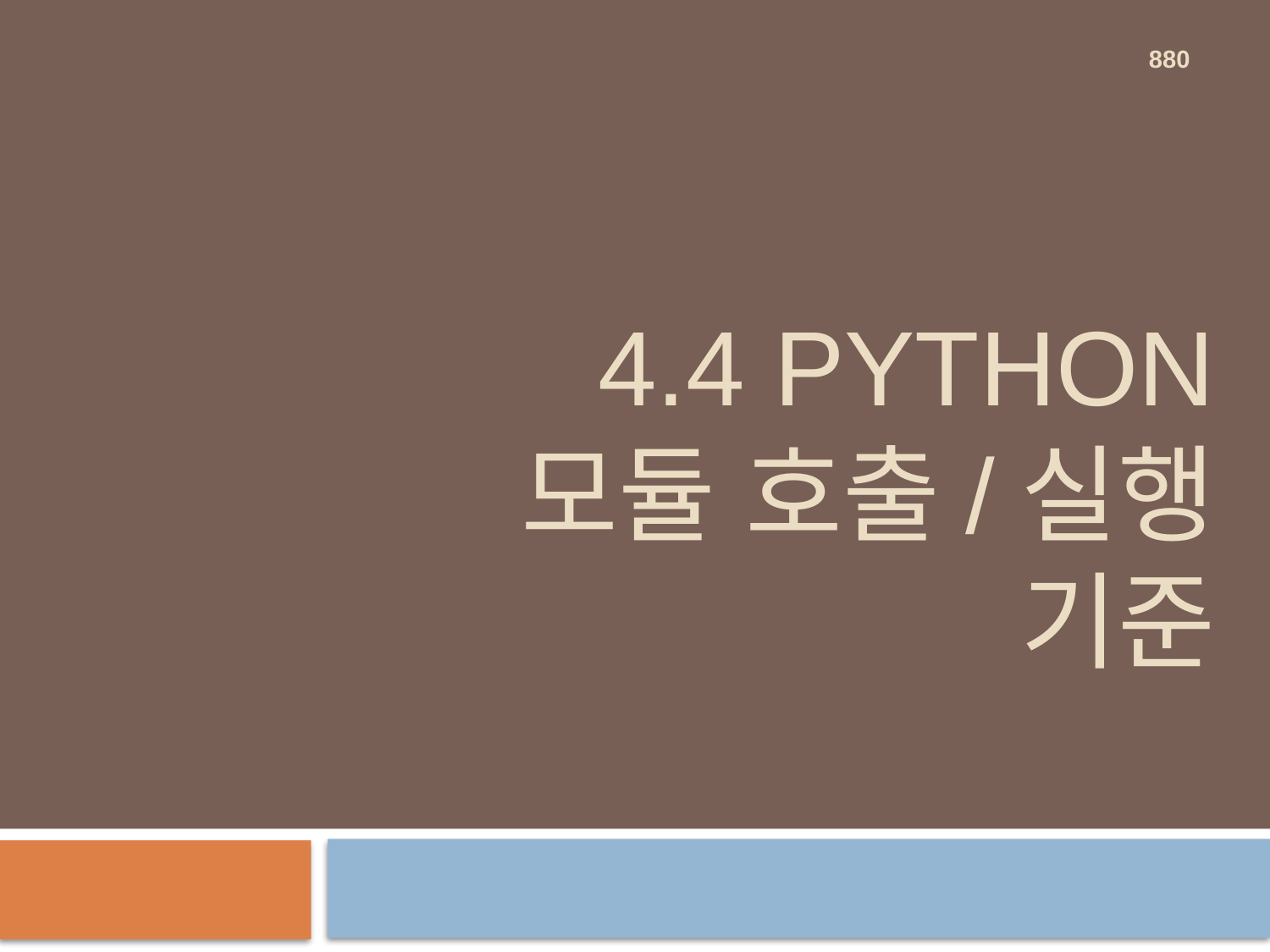

880
# 4.4 Python 모듈 호출/실행 기준